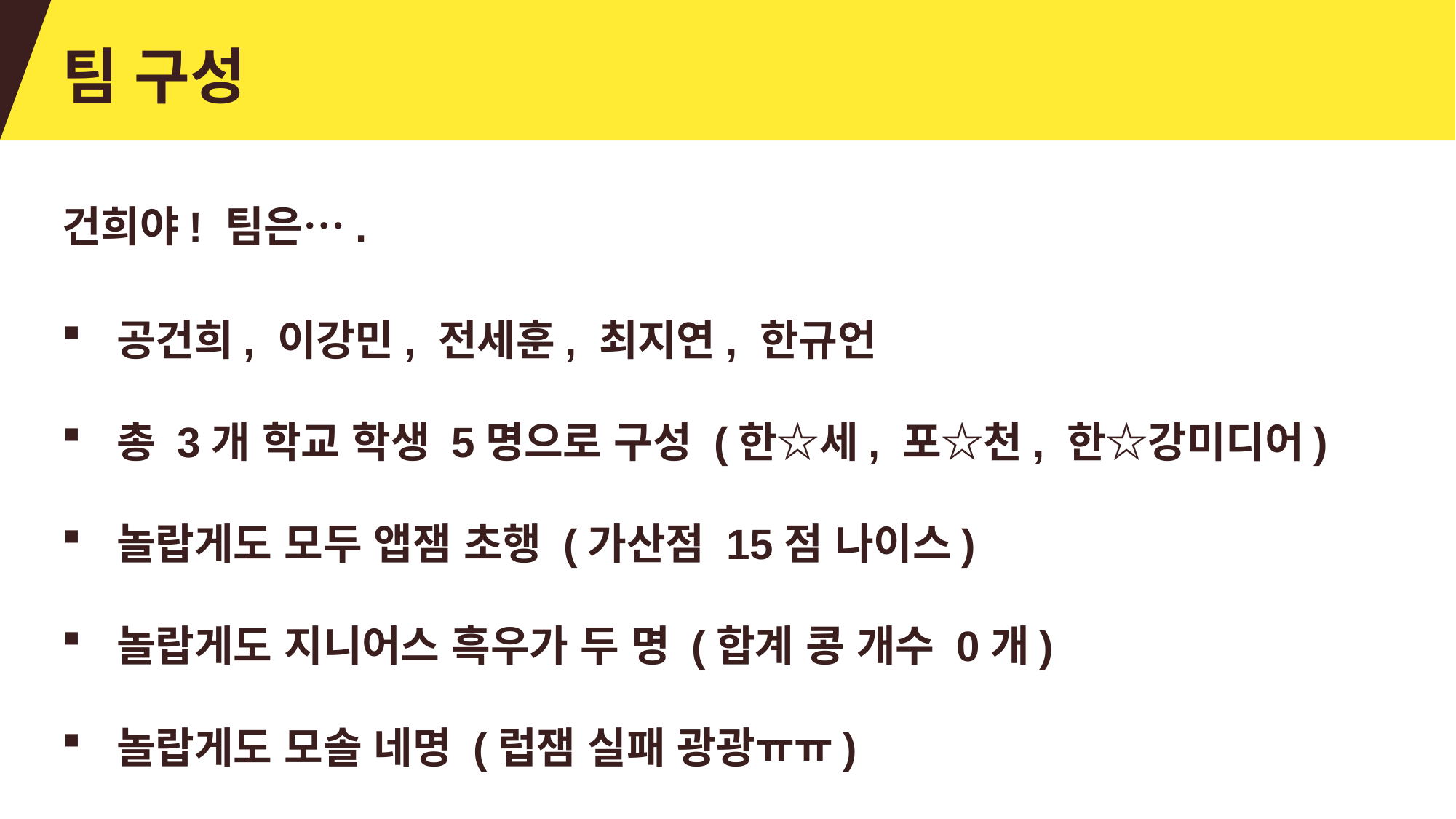

팀 구성

건희야! 팀은….
공건희, 이강민, 전세훈, 최지연, 한규언
총 3개 학교 학생 5명으로 구성 (한☆세, 포☆천, 한☆강미디어)
놀랍게도 모두 앱잼 초행 (가산점 15점 나이스)
놀랍게도 지니어스 흑우가 두 명 (합계 콩 개수 0개)
놀랍게도 모솔 네명 (럽잼 실패 광광ㅠㅠ)